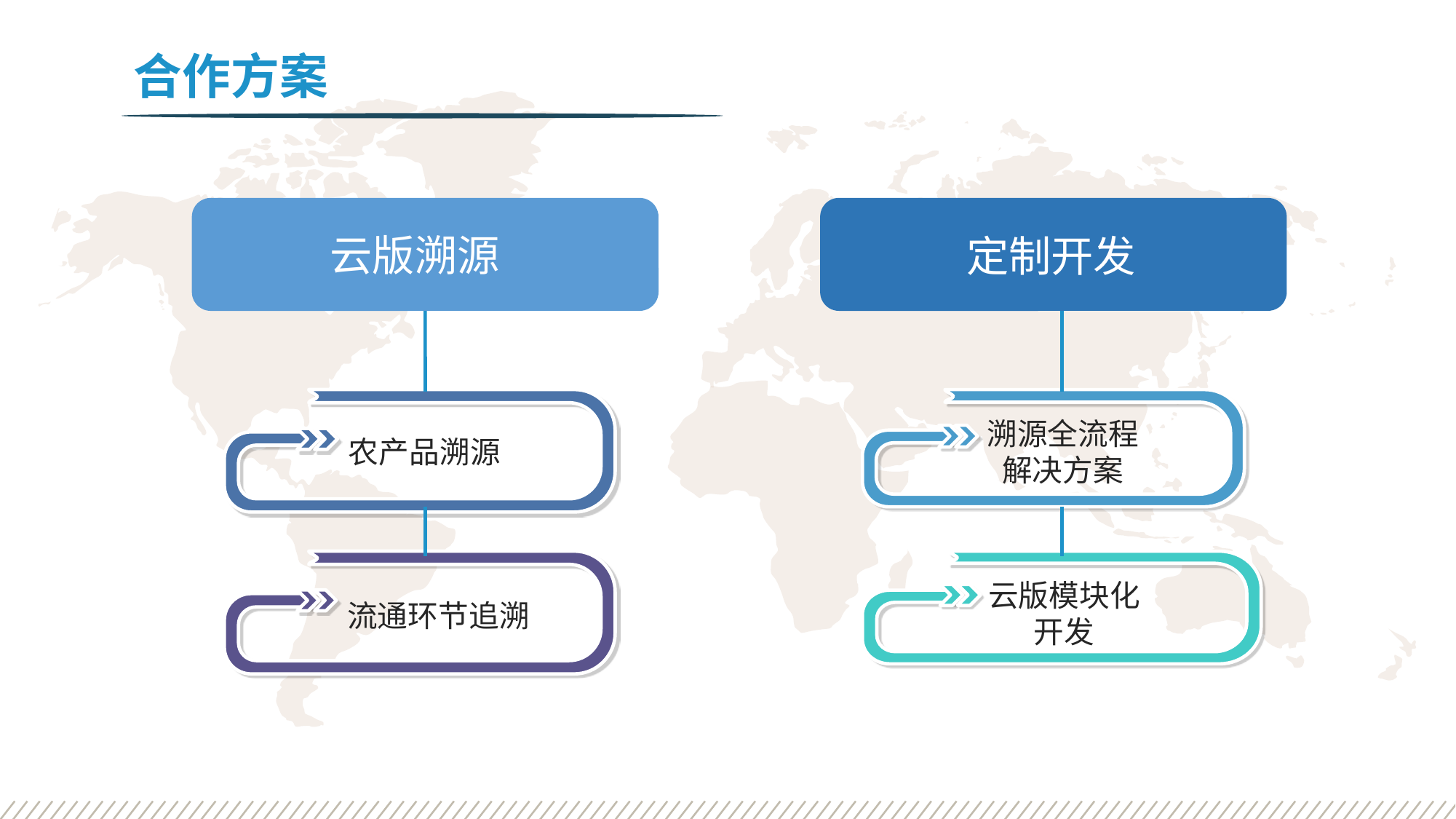

合作方案

云版溯源
定制开发

溯源全流程
解决方案
农产品溯源

云版模块化
开发

流通环节追溯